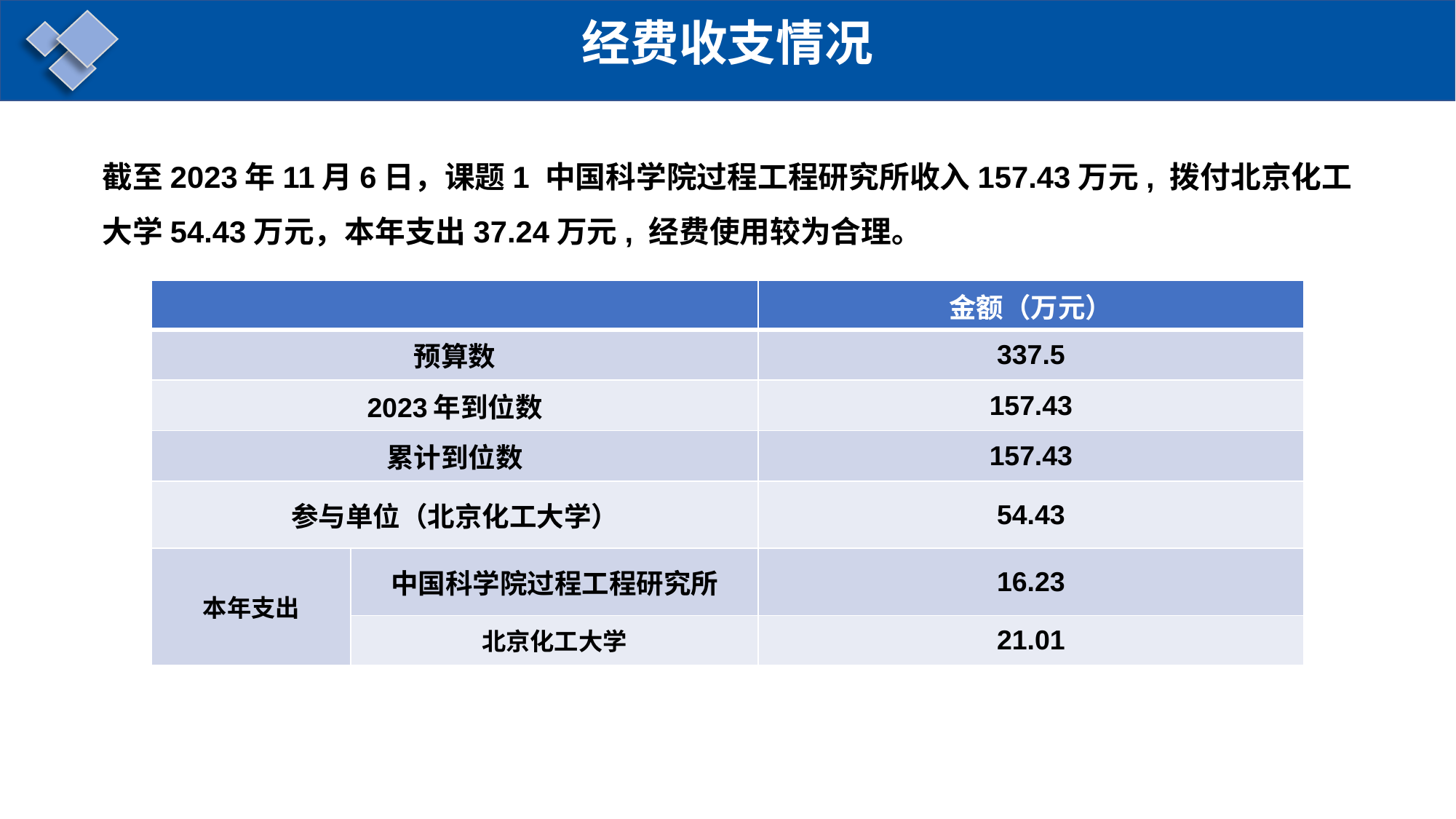

经费收支情况
截至2023年11月6日，课题1 中国科学院过程工程研究所收入157.43万元, 拨付北京化工大学54.43万元，本年支出37.24万元, 经费使用较为合理。
|  |  | 金额（万元） |
| --- | --- | --- |
| 预算数 |  | 337.5 |
| 2023年到位数 |  | 157.43 |
| 累计到位数 |  | 157.43 |
| 参与单位（北京化工大学） |  | 54.43 |
| 本年支出 | 中国科学院过程工程研究所 | 16.23 |
|  | 北京化工大学 | 21.01 |
25